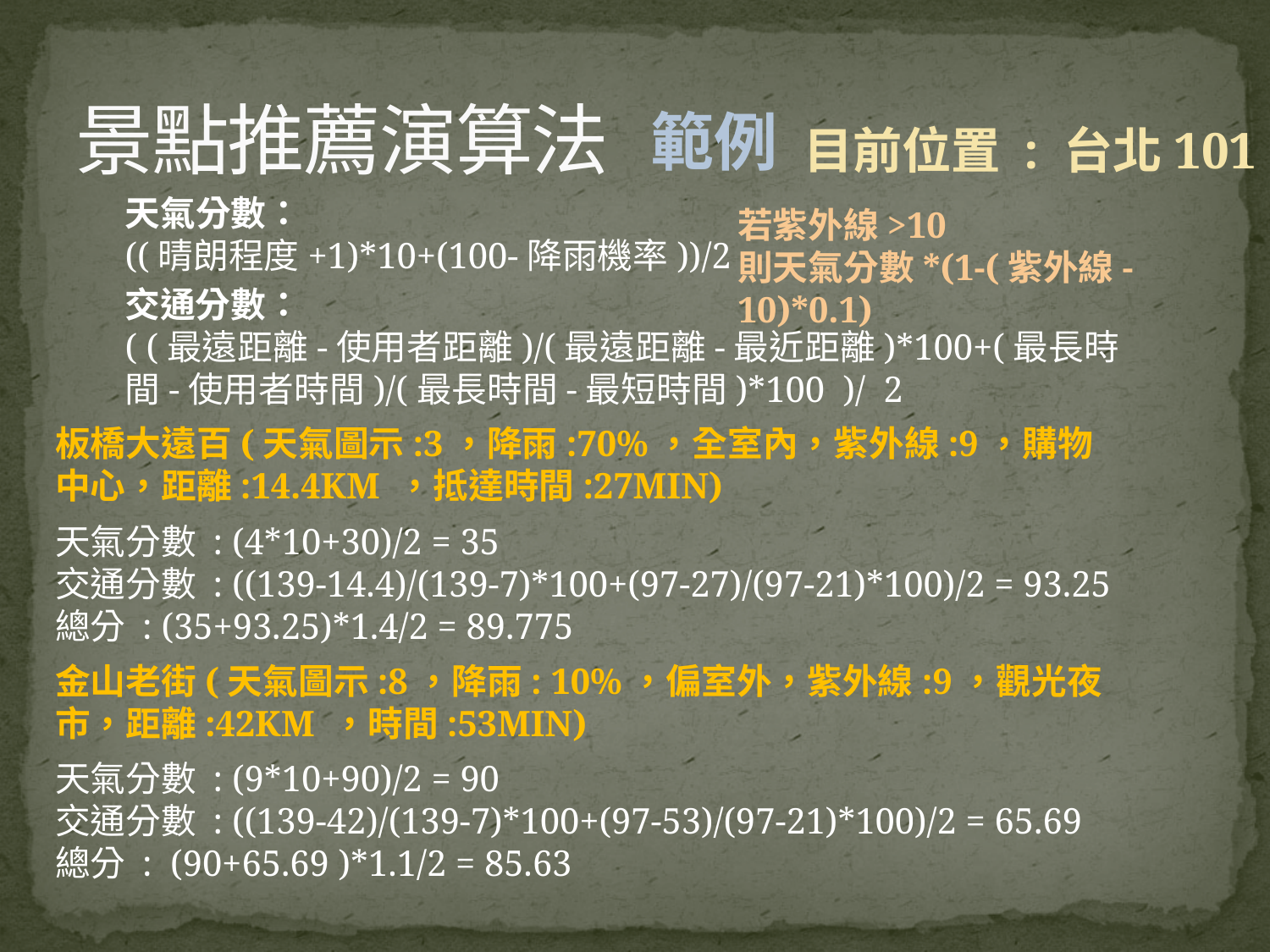

# 景點推薦演算法
範例
目前位置 : 台北101
天氣分數：
((晴朗程度+1)*10+(100-降雨機率))/2
若紫外線>10
則天氣分數*(1-(紫外線-10)*0.1)
交通分數：
( (最遠距離-使用者距離)/(最遠距離-最近距離)*100+(最長時間-使用者時間)/(最長時間-最短時間)*100  )/  2
板橋大遠百(天氣圖示:3，降雨:70%，全室內，紫外線:9，購物中心，距離:14.4KM ，抵達時間:27MIN)
天氣分數 : (4*10+30)/2 = 35
交通分數 : ((139-14.4)/(139-7)*100+(97-27)/(97-21)*100)/2 = 93.25
總分 : (35+93.25)*1.4/2 = 89.775
金山老街(天氣圖示:8，降雨: 10%，偏室外，紫外線:9，觀光夜市，距離:42KM ，時間:53MIN)
天氣分數 : (9*10+90)/2 = 90
交通分數 : ((139-42)/(139-7)*100+(97-53)/(97-21)*100)/2 = 65.69
總分 :  (90+65.69 )*1.1/2 = 85.63